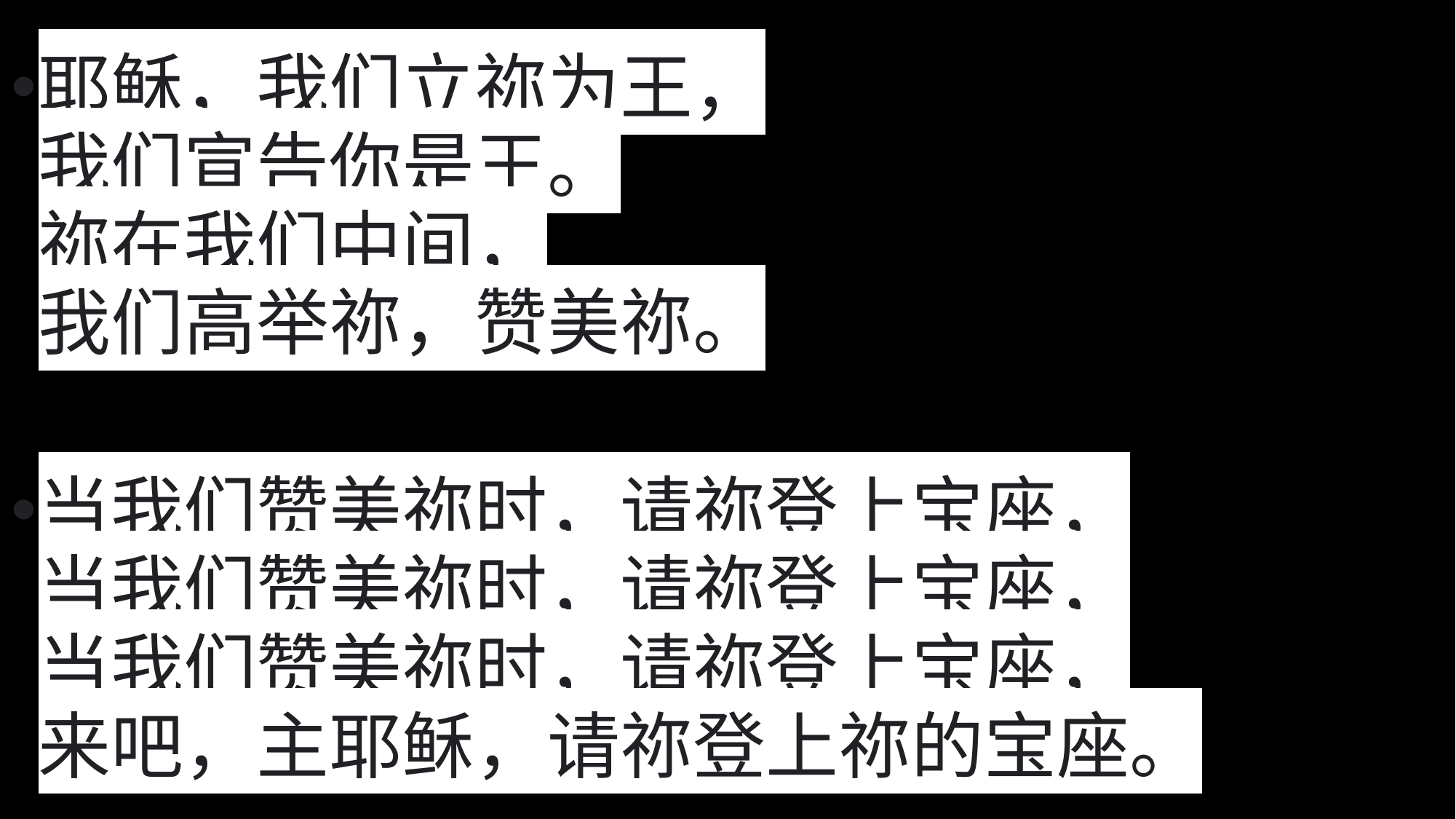

耶稣，我们立祢为王，
我们宣告你是王。
祢在我们中间，
我们高举祢，赞美祢。

当我们赞美祢时，请祢登上宝座，
当我们赞美祢时，请祢登上宝座，
当我们赞美祢时，请祢登上宝座，
来吧，主耶稣，请祢登上祢的宝座。